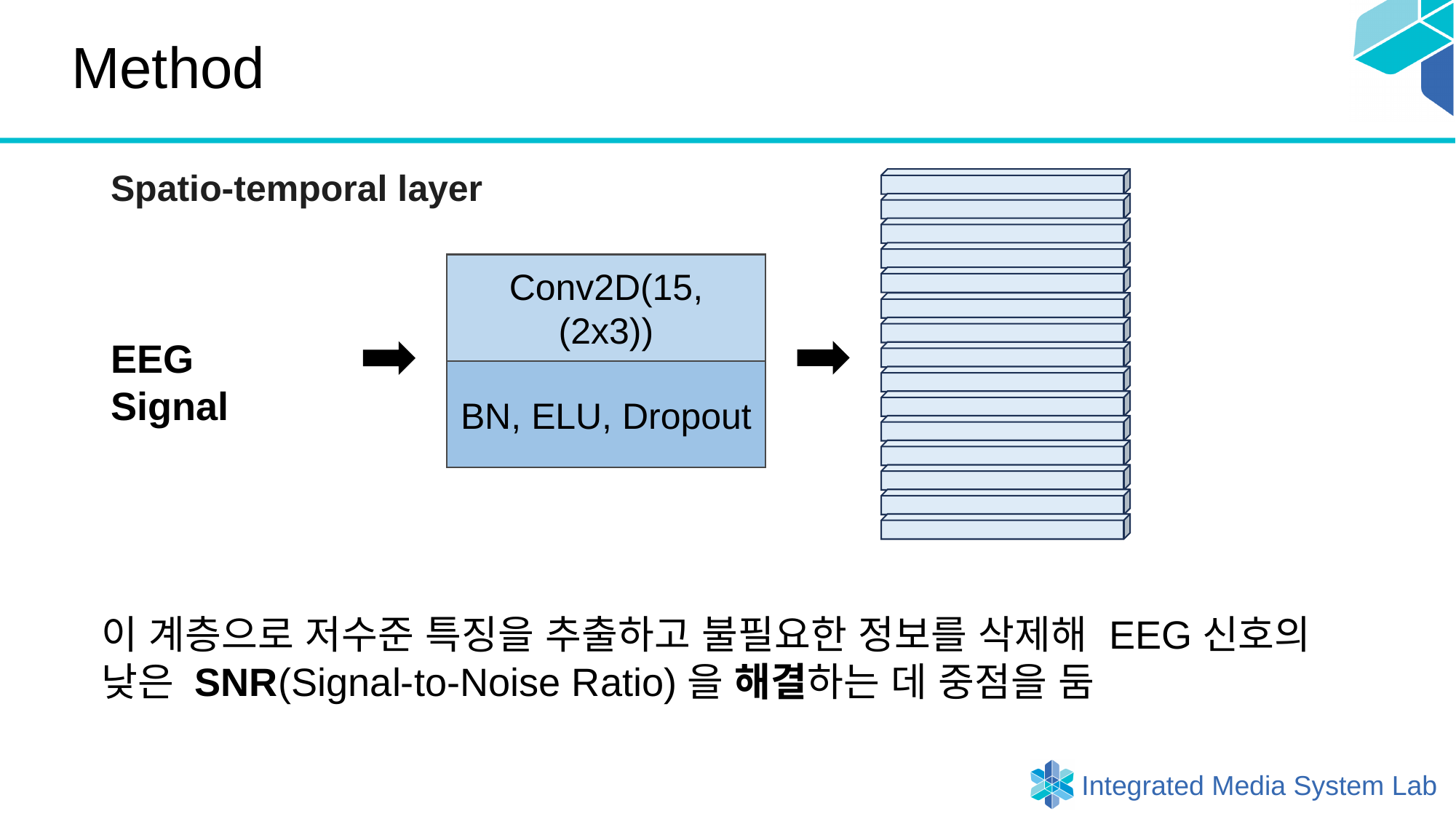

# Method
Spatio-temporal layer

Conv2D(15, (2x3))

EEG Signal

BN, ELU, Dropout

이 계층으로 저수준 특징을 추출하고 불필요한 정보를 삭제해 EEG신호의
낮은 SNR(Signal-to-Noise Ratio)을 해결하는 데 중점을 둠
| Layer | Output size | Explanation |
| --- | --- | --- |
| Input Conv2d, BatchNorm2d, Activation, Dropout | (C, T) (15, C, T) | kernelsize=(2,3), padding=‘same’, ELU activation, dropout rate=0.3 |